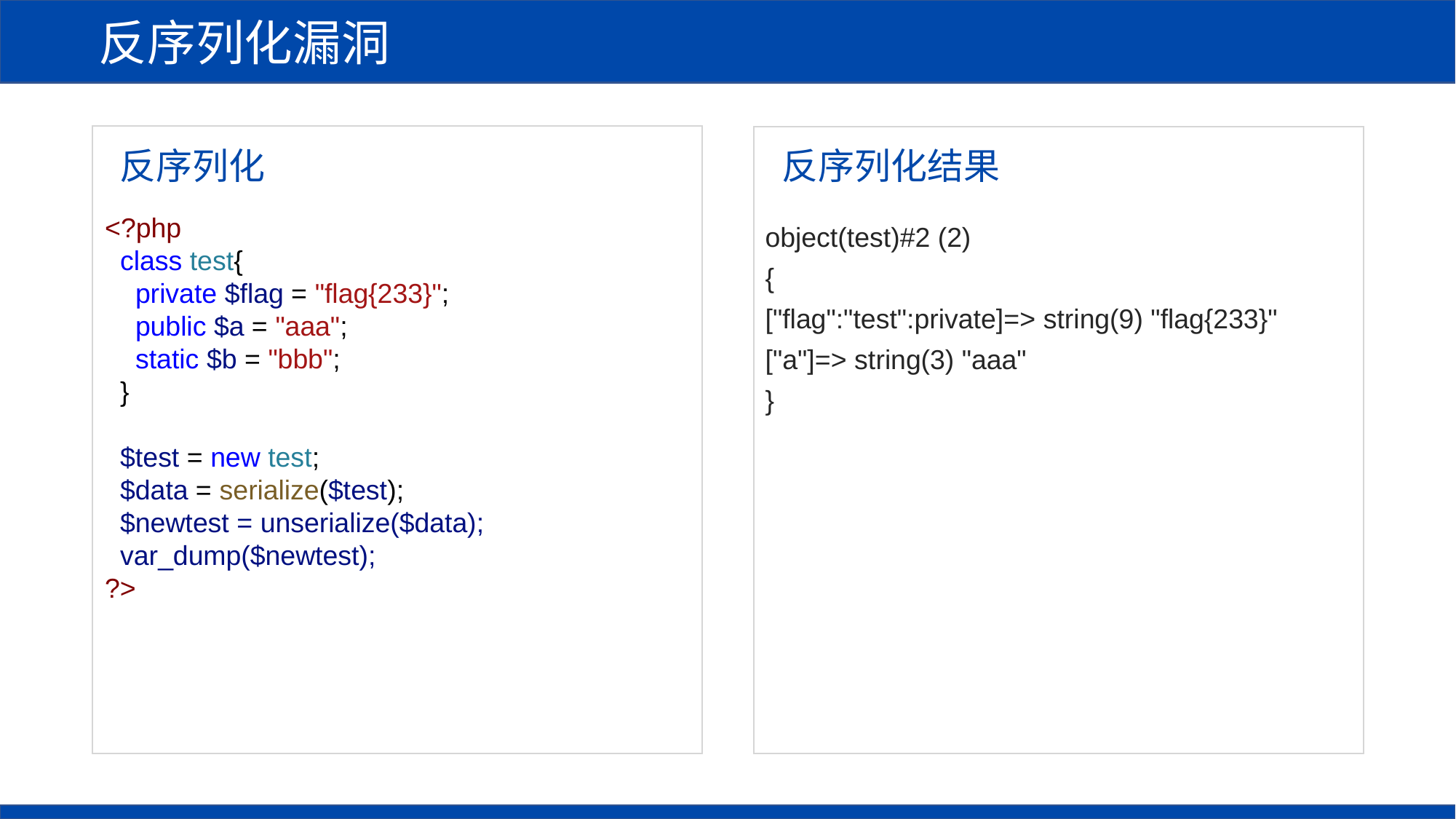

反序列化漏洞

反序列化
反序列化结果
<?php
  class test{
    private $flag = "flag{233}";
    public $a = "aaa";
    static $b = "bbb";
  }
  $test = new test;
  $data = serialize($test);
  $newtest = unserialize($data);
  var_dump($newtest);
?>
object(test)#2 (2)
{
["flag":"test":private]=> string(9) "flag{233}"
["a"]=> string(3) "aaa"
}